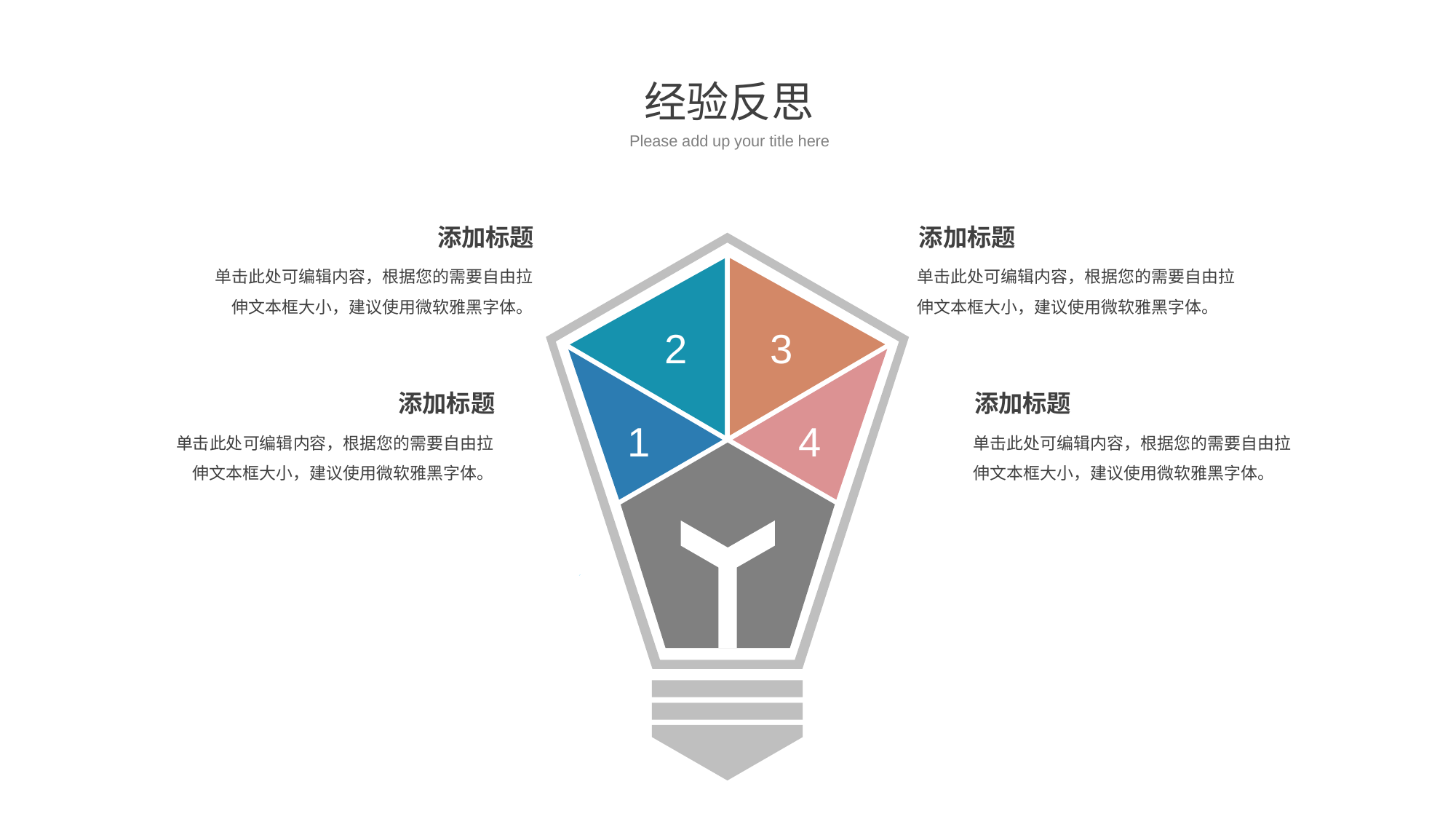

经验反思
Please add up your title here
添加标题
添加标题

单击此处可编辑内容，根据您的需要自由拉伸文本框大小，建议使用微软雅黑字体。
单击此处可编辑内容，根据您的需要自由拉伸文本框大小，建议使用微软雅黑字体。

2
3

添加标题
添加标题
1
4
单击此处可编辑内容，根据您的需要自由拉伸文本框大小，建议使用微软雅黑字体。
单击此处可编辑内容，根据您的需要自由拉伸文本框大小，建议使用微软雅黑字体。